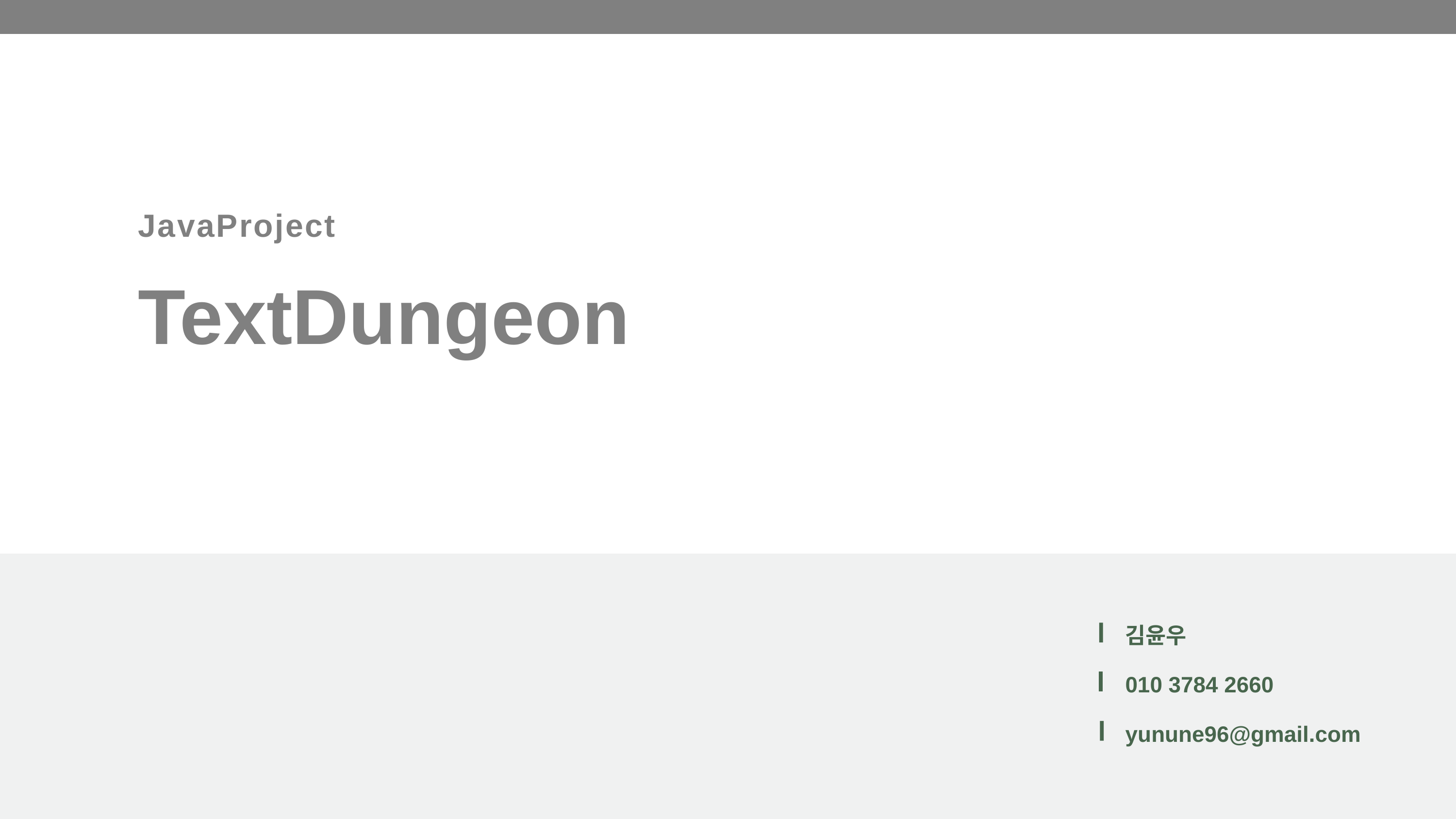

JavaProject
TextDungeon

김윤우

010 3784 2660

yunune96@gmail.com